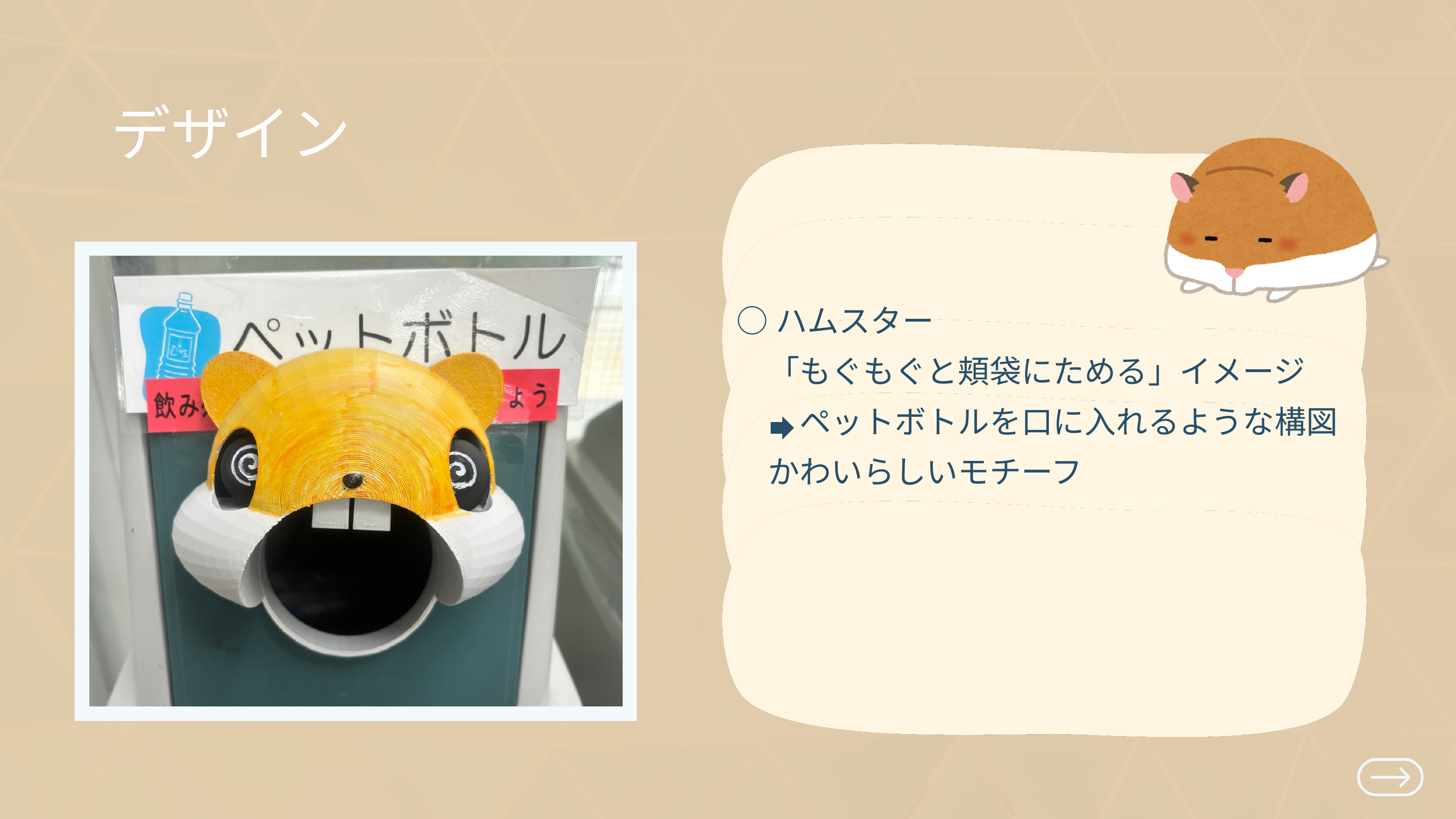

デザイン

○ハムスター
　「もぐもぐと頬袋にためる」イメージ
　　ペットボトルを口に入れるような構図
　かわいらしいモチーフ